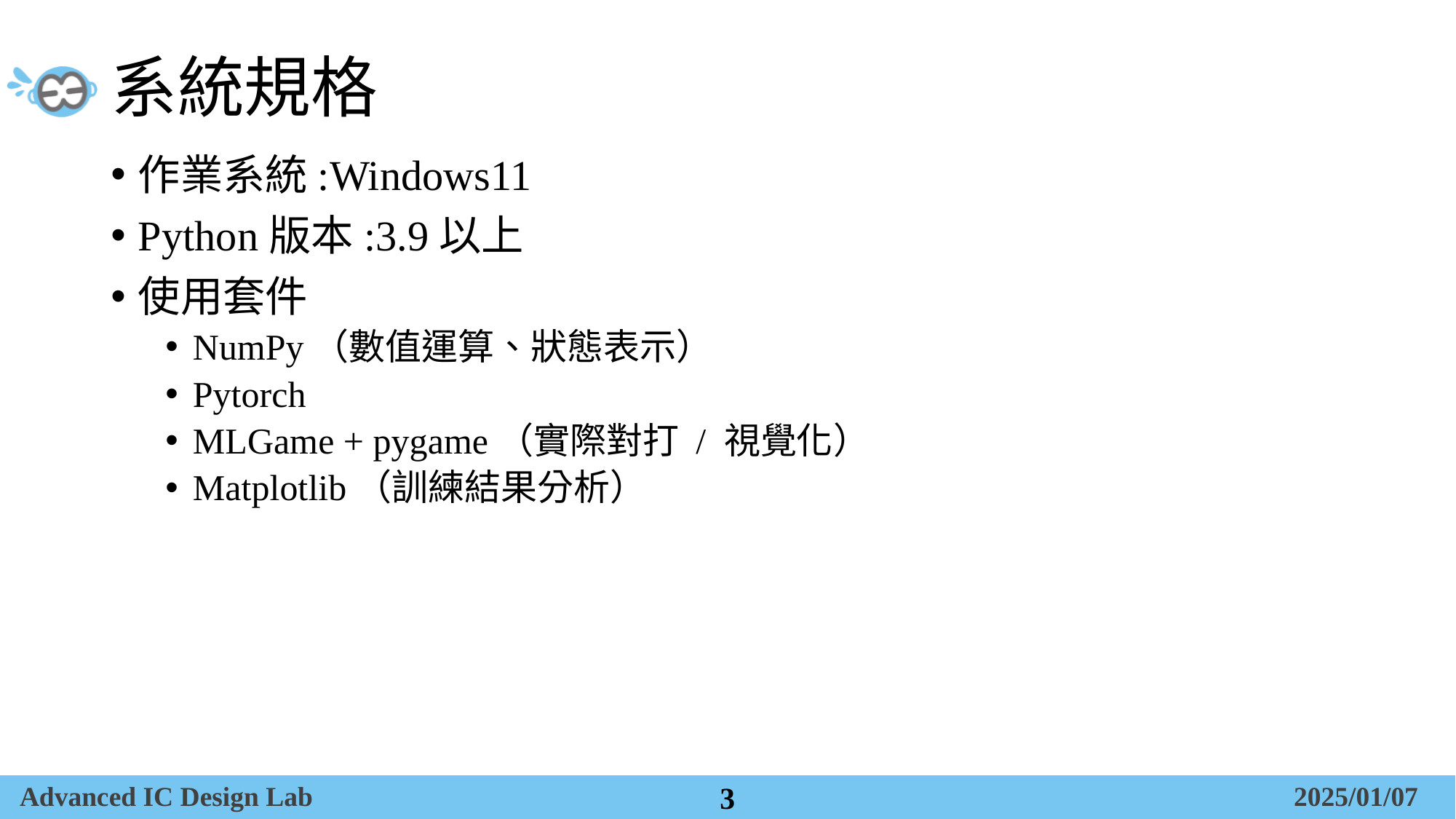

# 系統規格
作業系統:Windows11
Python版本:3.9以上
使用套件
NumPy（數值運算、狀態表示）
Pytorch
MLGame + pygame（實際對打 / 視覺化）
Matplotlib（訓練結果分析）
3